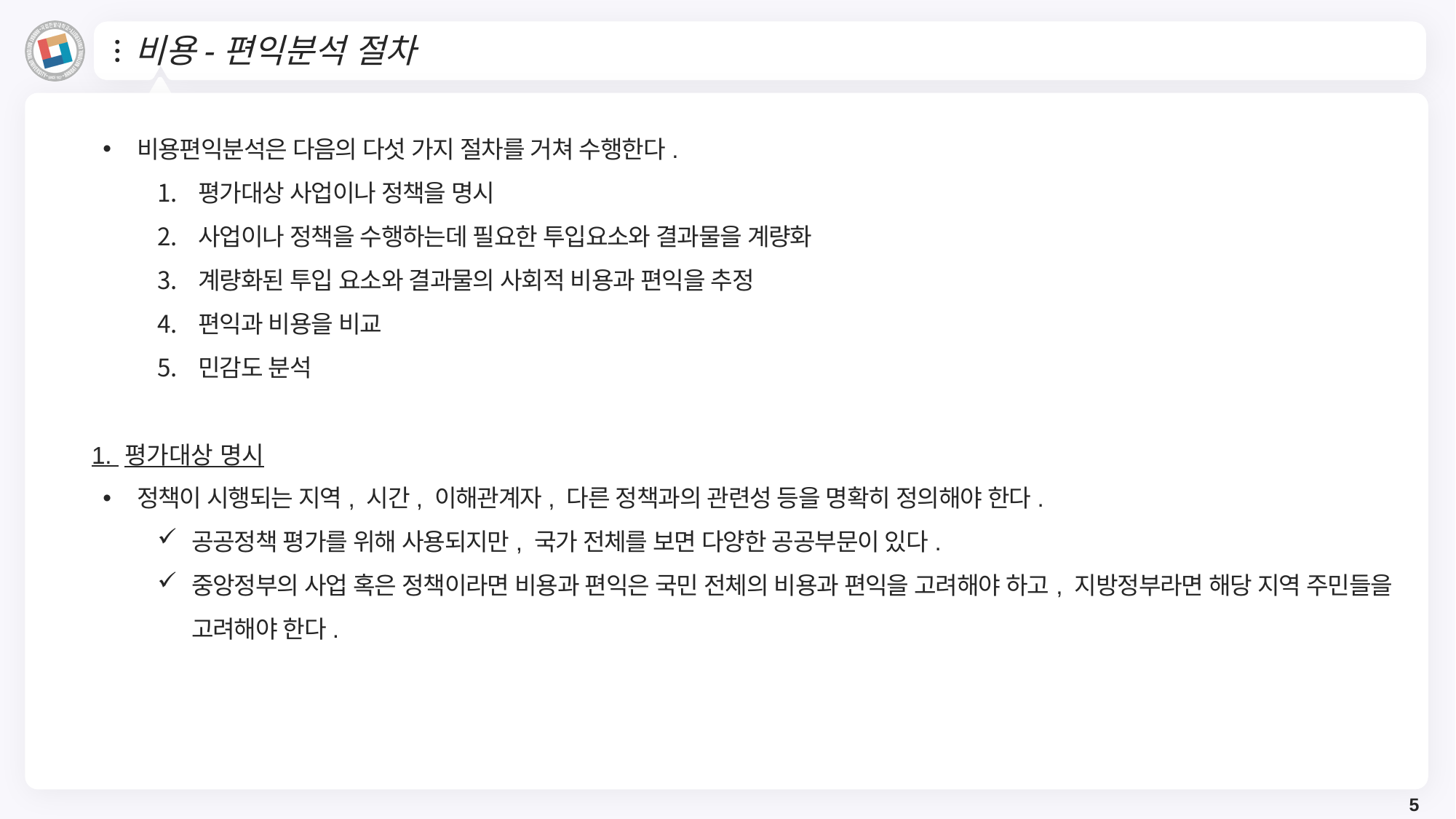

# 비용-편익분석 절차
비용편익분석은 다음의 다섯 가지 절차를 거쳐 수행한다.
평가대상 사업이나 정책을 명시
사업이나 정책을 수행하는데 필요한 투입요소와 결과물을 계량화
계량화된 투입 요소와 결과물의 사회적 비용과 편익을 추정
편익과 비용을 비교
민감도 분석

1. 평가대상 명시
정책이 시행되는 지역, 시간, 이해관계자, 다른 정책과의 관련성 등을 명확히 정의해야 한다.
공공정책 평가를 위해 사용되지만, 국가 전체를 보면 다양한 공공부문이 있다.
중앙정부의 사업 혹은 정책이라면 비용과 편익은 국민 전체의 비용과 편익을 고려해야 하고, 지방정부라면 해당 지역 주민들을 고려해야 한다.
5